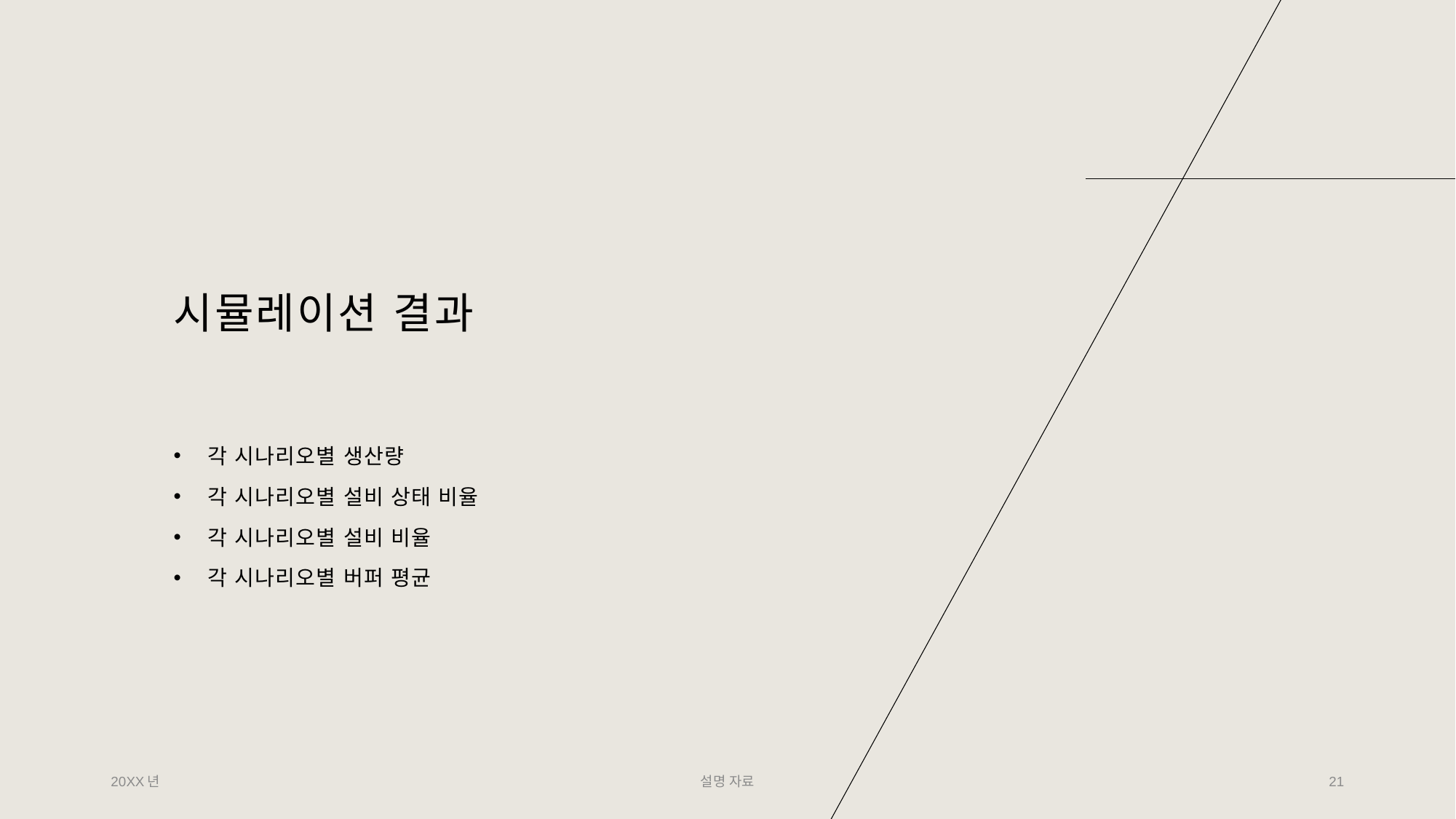

# 시뮬레이션 결과
각 시나리오별 생산량
각 시나리오별 설비 상태 비율
각 시나리오별 설비 비율
각 시나리오별 버퍼 평균
20XX년
설명 자료
21